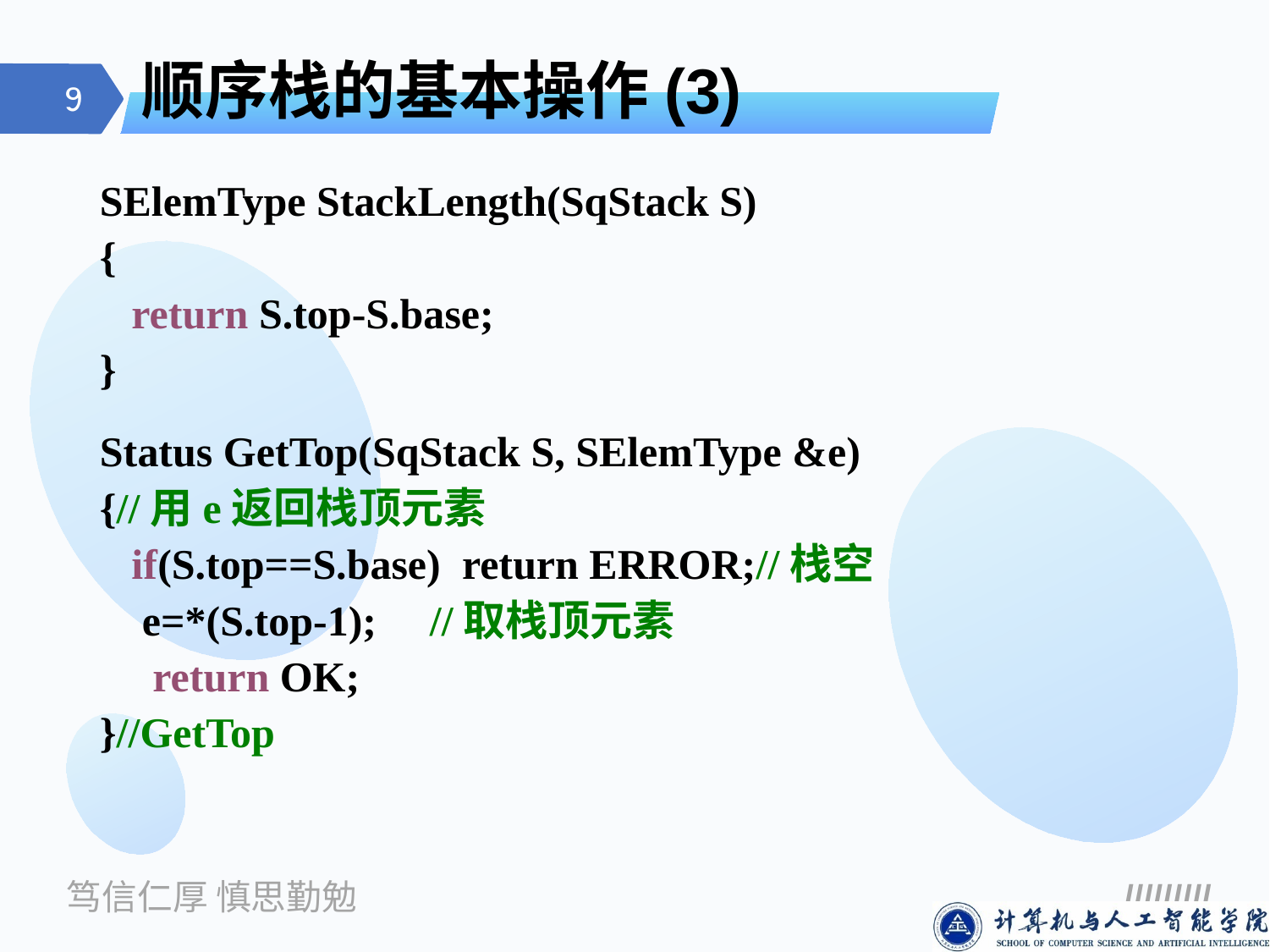

# 顺序栈的基本操作(3)
SElemType StackLength(SqStack S)
{
	return S.top-S.base;
}

Status GetTop(SqStack S, SElemType &e)
{//用e返回栈顶元素
	if(S.top==S.base)  return ERROR;//栈空
	 e=*(S.top-1);     //取栈顶元素
     return OK;
}//GetTop